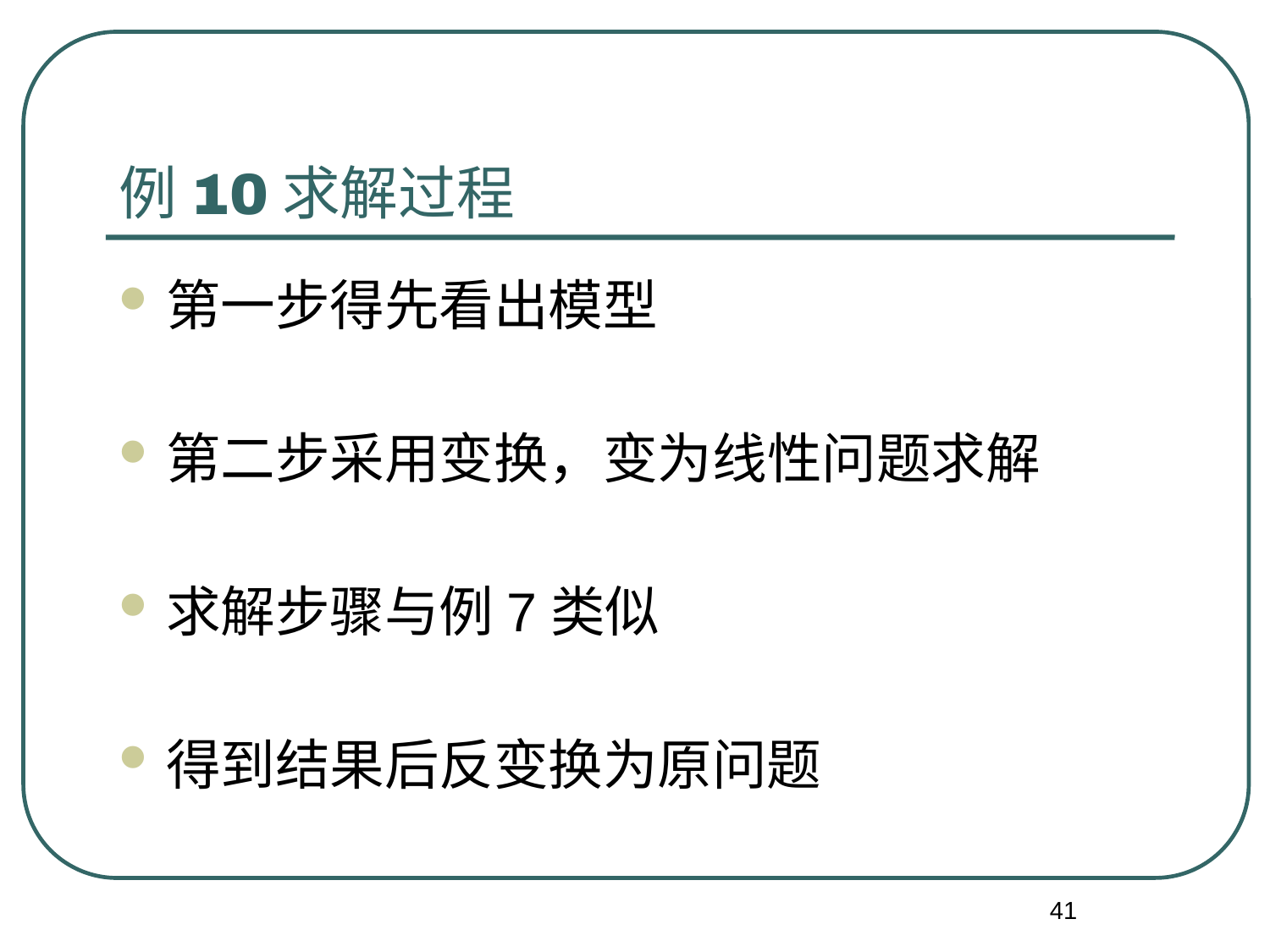

# 例10求解过程
第一步得先看出模型

第二步采用变换，变为线性问题求解

求解步骤与例7类似

得到结果后反变换为原问题
41